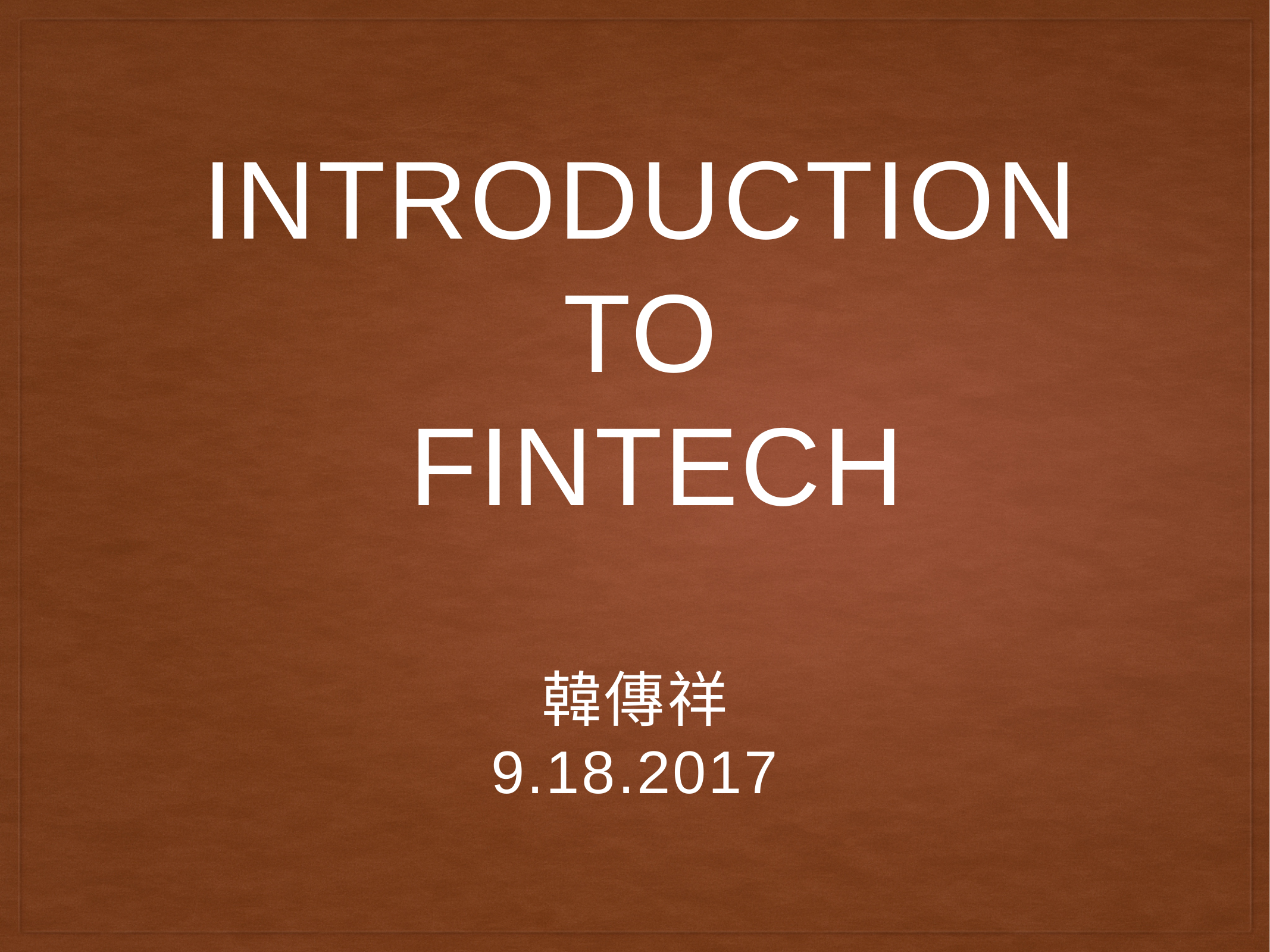

# Introduction
to
Fintech
韓傳祥
9.18.2017
1